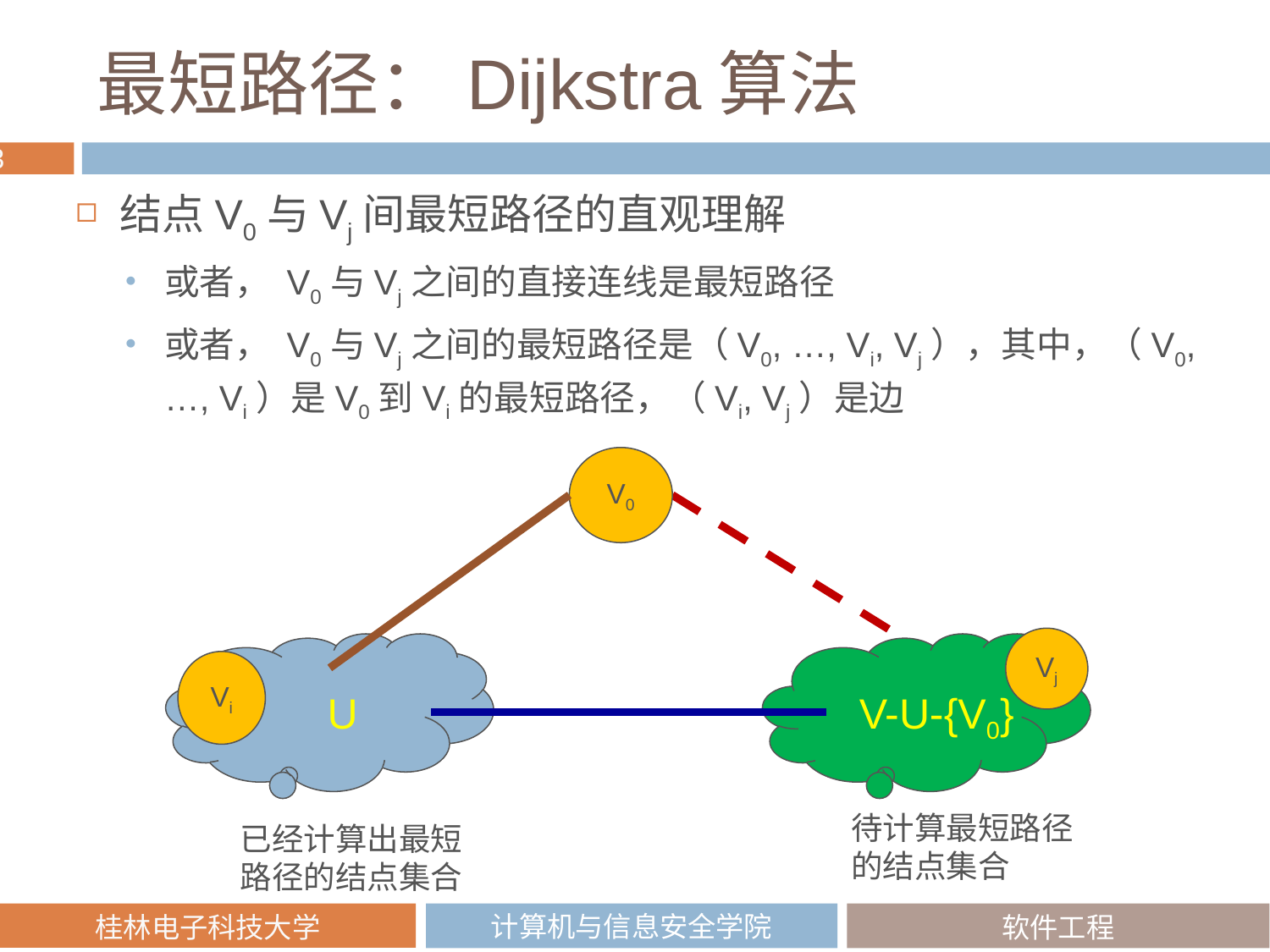

# 最短路径：Dijkstra算法
结点V0与Vj间最短路径的直观理解
或者， V0与Vj之间的直接连线是最短路径
或者， V0与Vj之间的最短路径是（V0, …, Vi, Vj），其中，（V0, …, Vi）是V0到Vi的最短路径，（Vi, Vj）是边

V0
Vj

Vi
U
V-U-{V0}
待计算最短路径的结点集合
已经计算出最短路径的结点集合